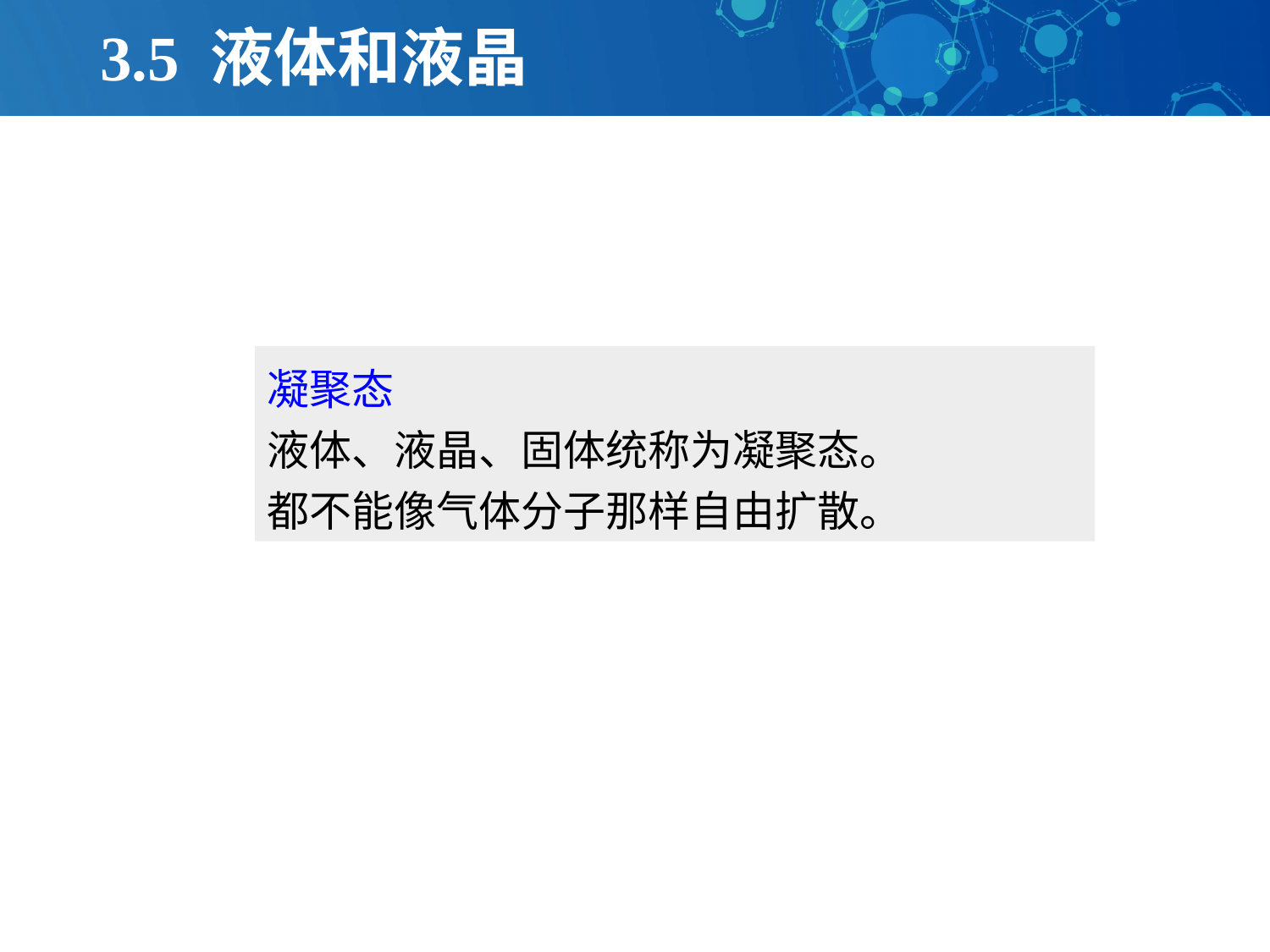

# 3.5 液体和液晶
凝聚态
液体、液晶、固体统称为凝聚态。
都不能像气体分子那样自由扩散。